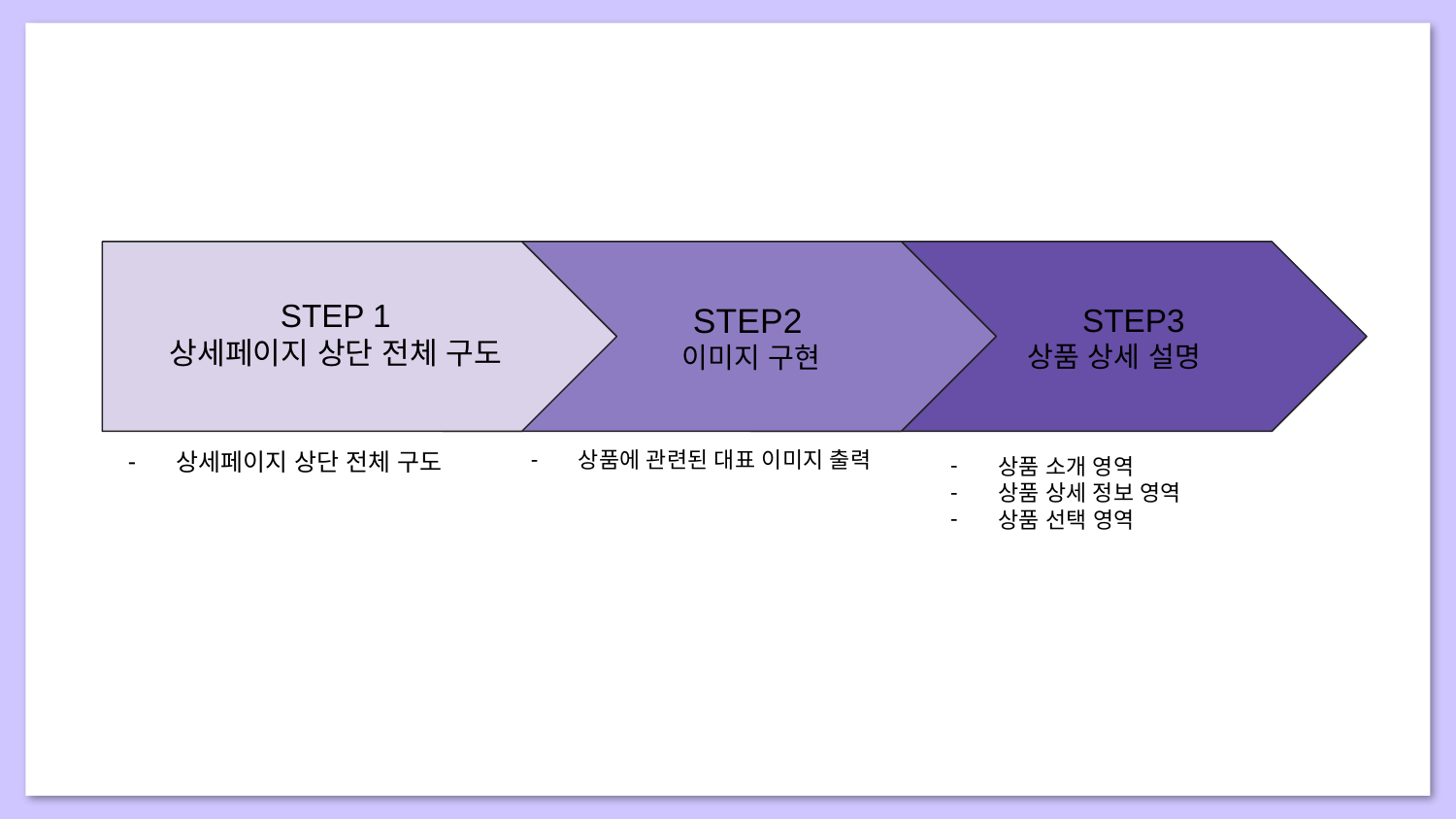

STEP 1
상세페이지 상단 전체 구도

            STEP2
             이미지 구현
                       STEP3
                         상품 상세 설명

상세페이지 상단 전체 구도

상품에 관련된 대표 이미지 출력
상품 소개 영역
상품 상세 정보 영역
상품 선택 영역